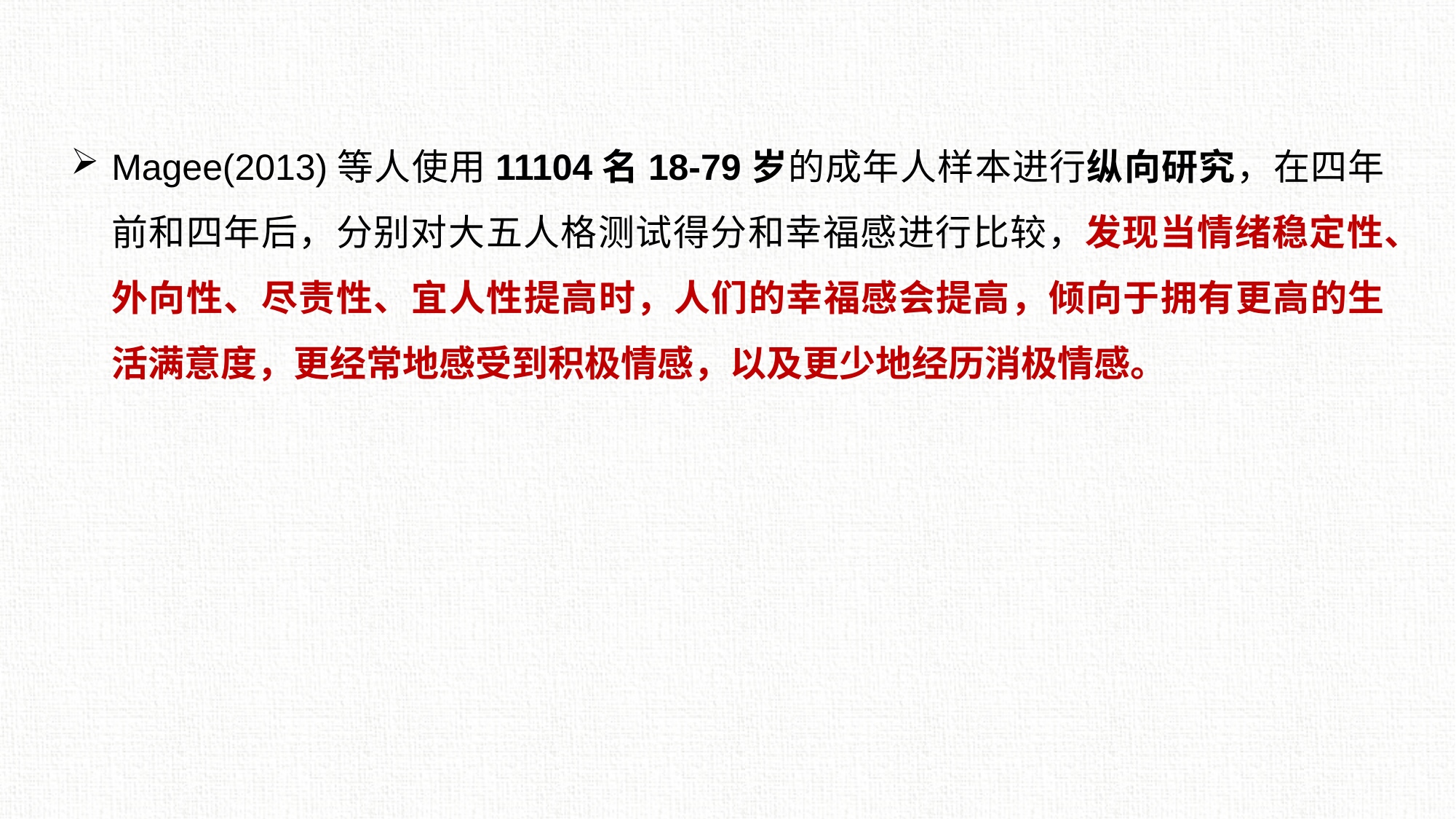

Magee(2013)等人使用11104名18-79岁的成年人样本进行纵向研究，在四年前和四年后，分别对大五人格测试得分和幸福感进行比较，发现当情绪稳定性、外向性、尽责性、宜人性提高时，人们的幸福感会提高，倾向于拥有更高的生活满意度，更经常地感受到积极情感，以及更少地经历消极情感。